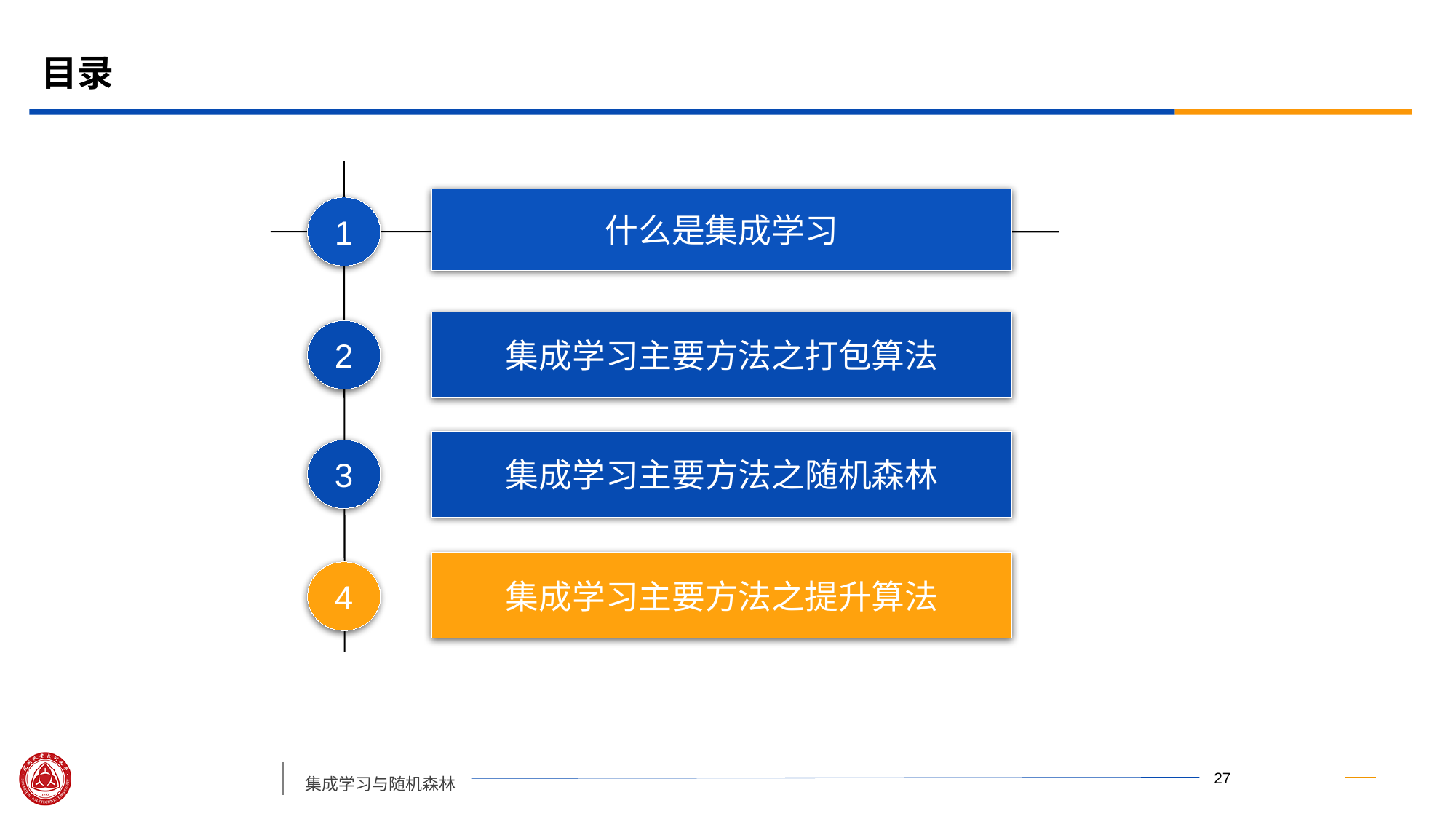

# 目录
什么是集成学习
1

集成学习主要方法之打包算法
2
集成学习主要方法之随机森林
3
集成学习主要方法之提升算法
4